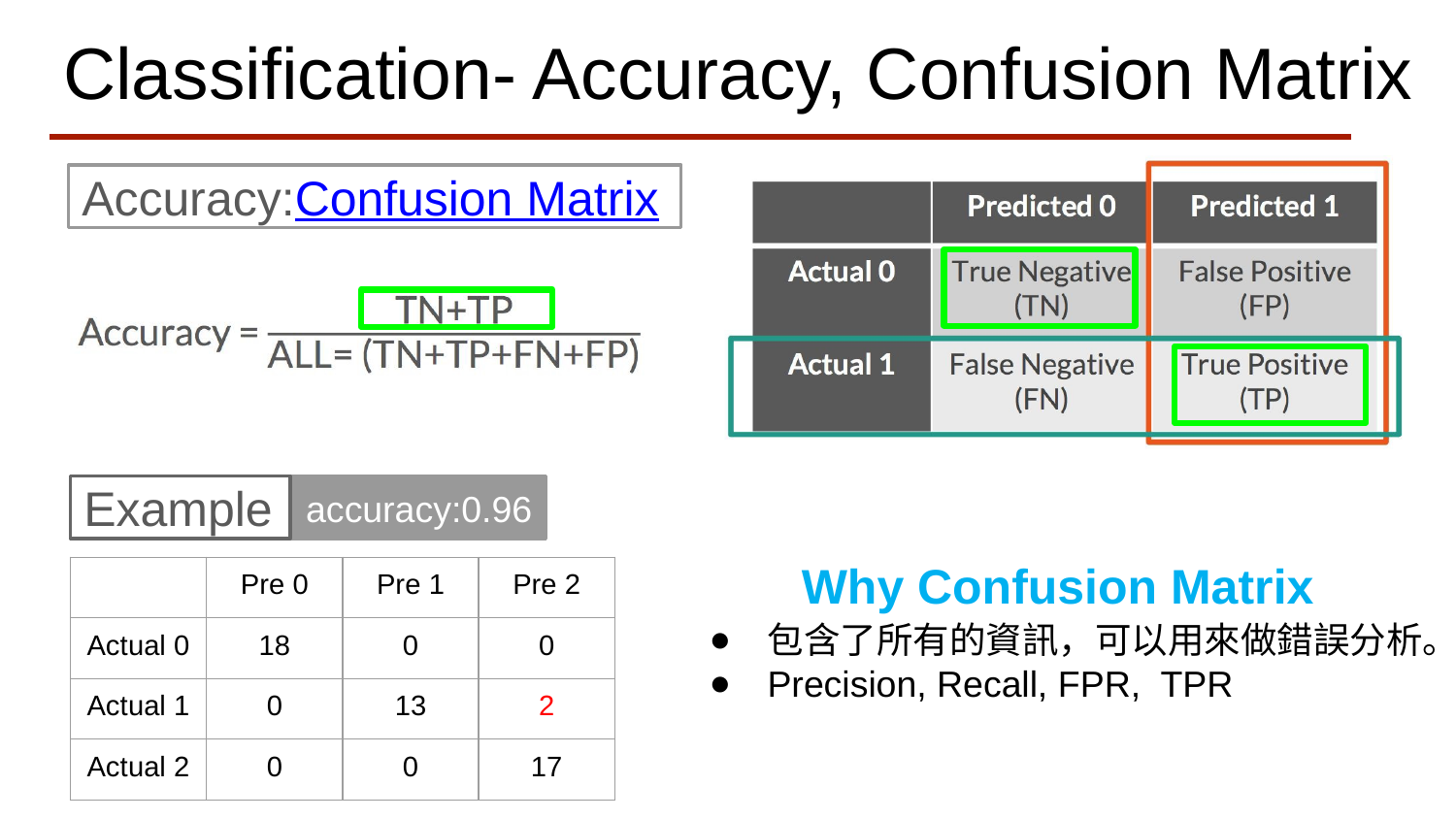

# Classification- Accuracy, Confusion Matrix

 Accuracy:Confusion Matrix

 Example
accuracy:0.96
Why Confusion Matrix
|  | Pre 0 | Pre 1 | Pre 2 |
| --- | --- | --- | --- |
| Actual 0 | 18 | 0 | 0 |
| Actual 1 | 0 | 13 | 2 |
| Actual 2 | 0 | 0 | 17 |
包含了所有的資訊，可以用來做錯誤分析。
Precision, Recall, FPR,  TPR